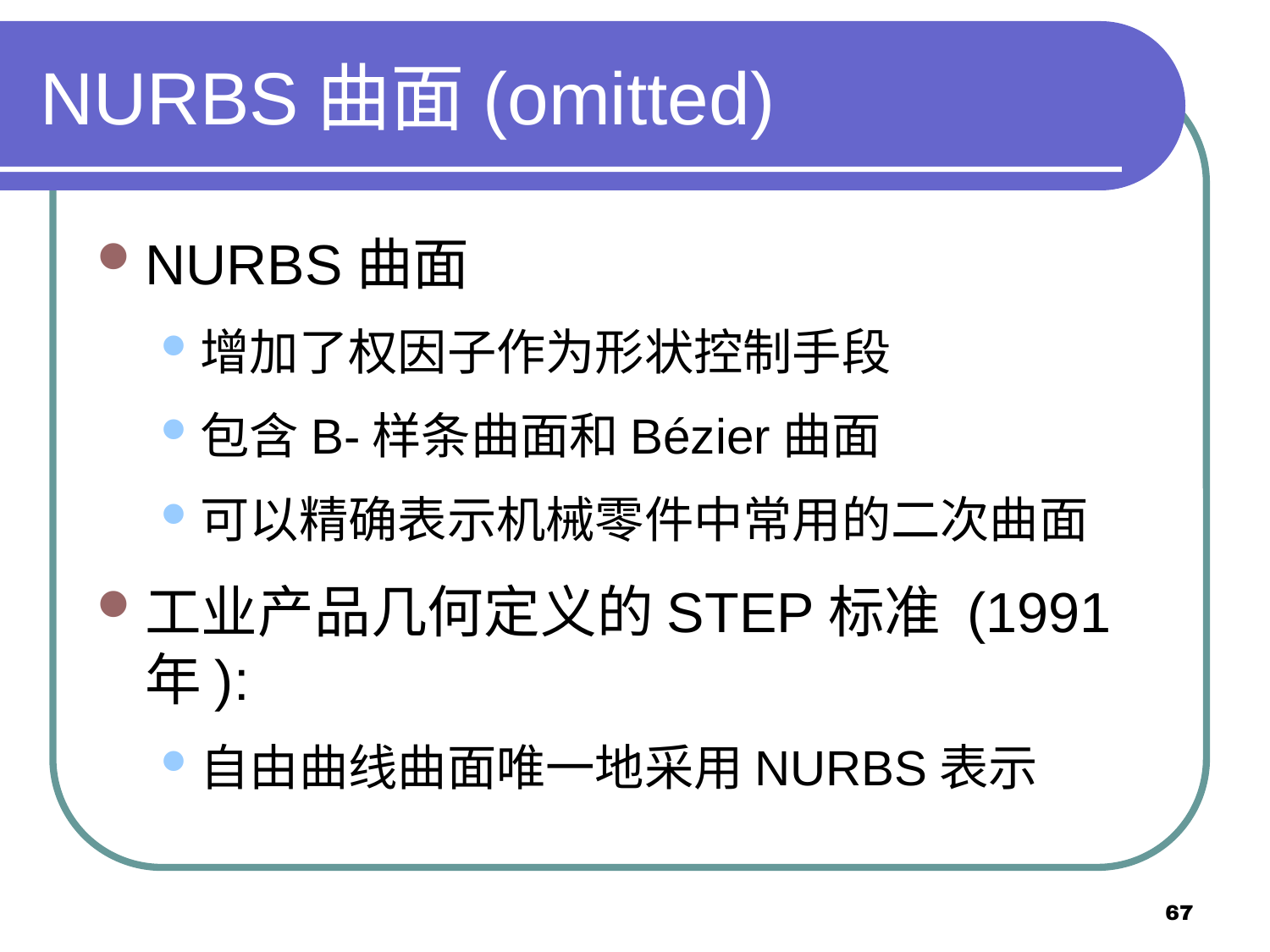

# NURBS曲面(omitted)
NURBS曲面
增加了权因子作为形状控制手段
包含B-样条曲面和Bézier曲面
可以精确表示机械零件中常用的二次曲面
工业产品几何定义的STEP标准 (1991年):
自由曲线曲面唯一地采用NURBS表示
67